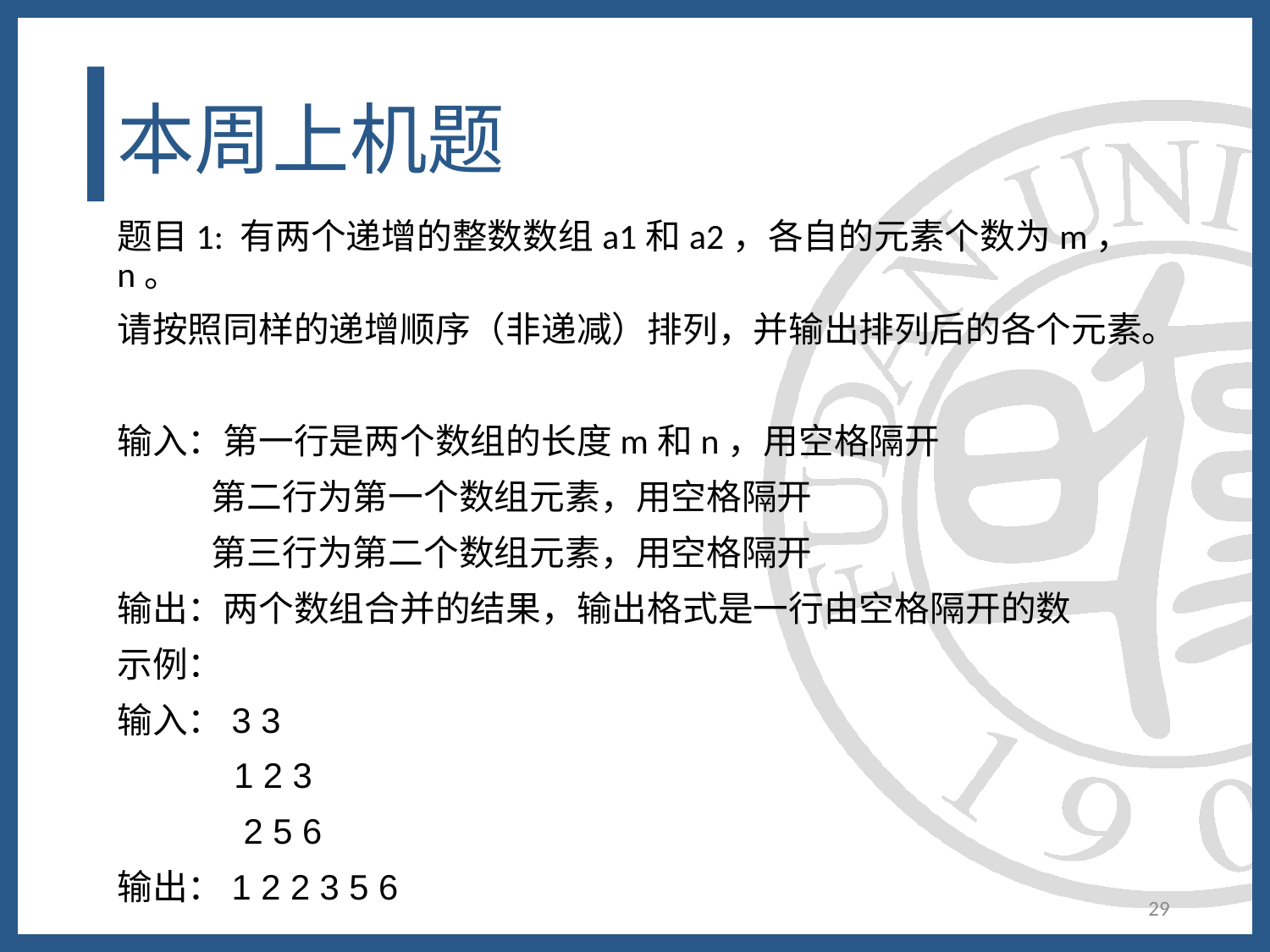

# 本周上机题
题目1: 有两个递增的整数数组a1和a2，各自的元素个数为m，n。
请按照同样的递增顺序（非递减）排列，并输出排列后的各个元素。

输入：第一行是两个数组的长度m和n，用空格隔开
           第二行为第一个数组元素，用空格隔开
           第三行为第二个数组元素，用空格隔开
输出：两个数组合并的结果，输出格式是一行由空格隔开的数
示例：
输入：3 3
            1 2 3
             2 5 6
输出：1 2 2 3 5 6

29